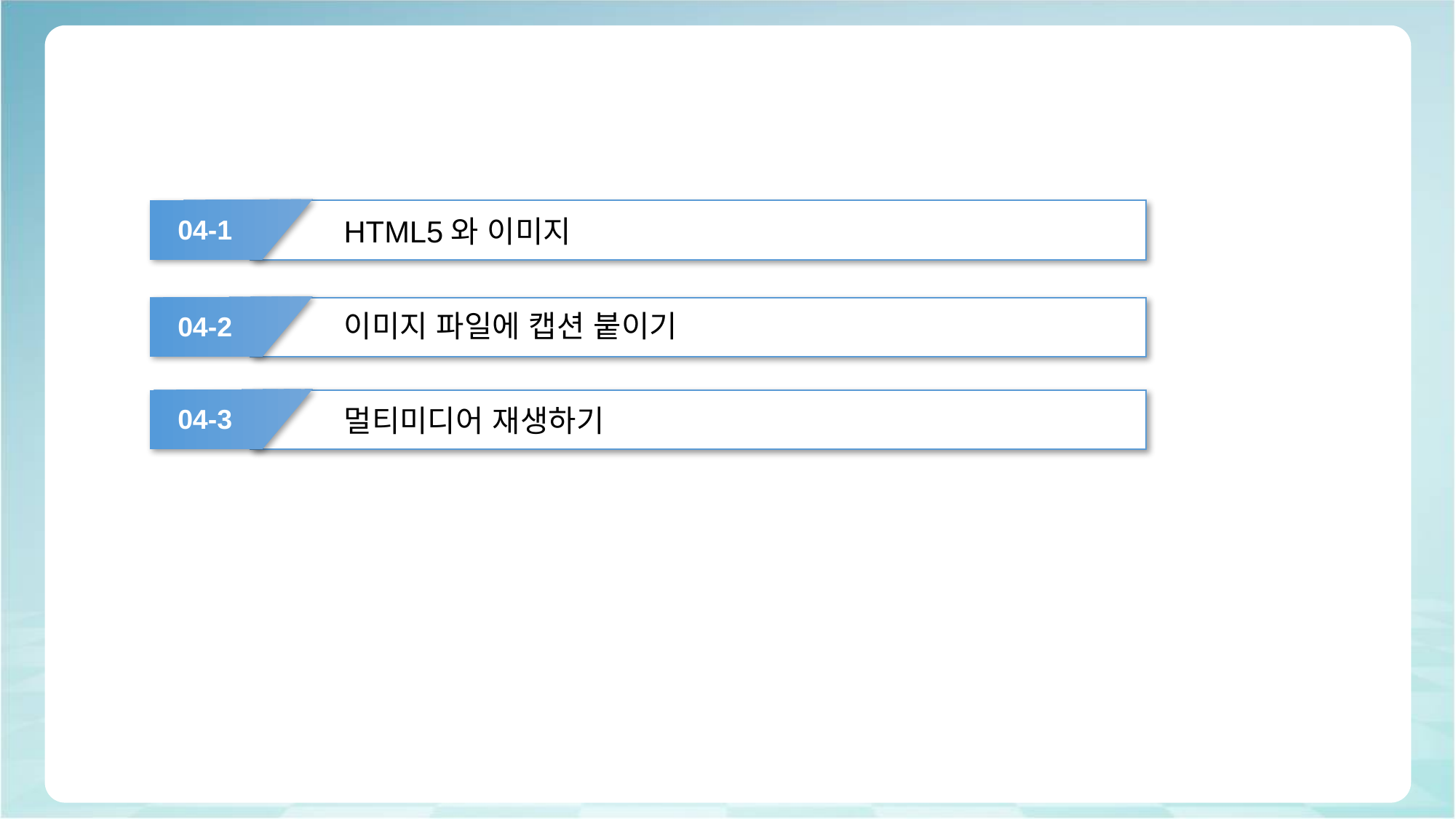

#
04-1
HTML5와 이미지
이미지 파일에 캡션 붙이기
04-2
04-3
멀티미디어 재생하기